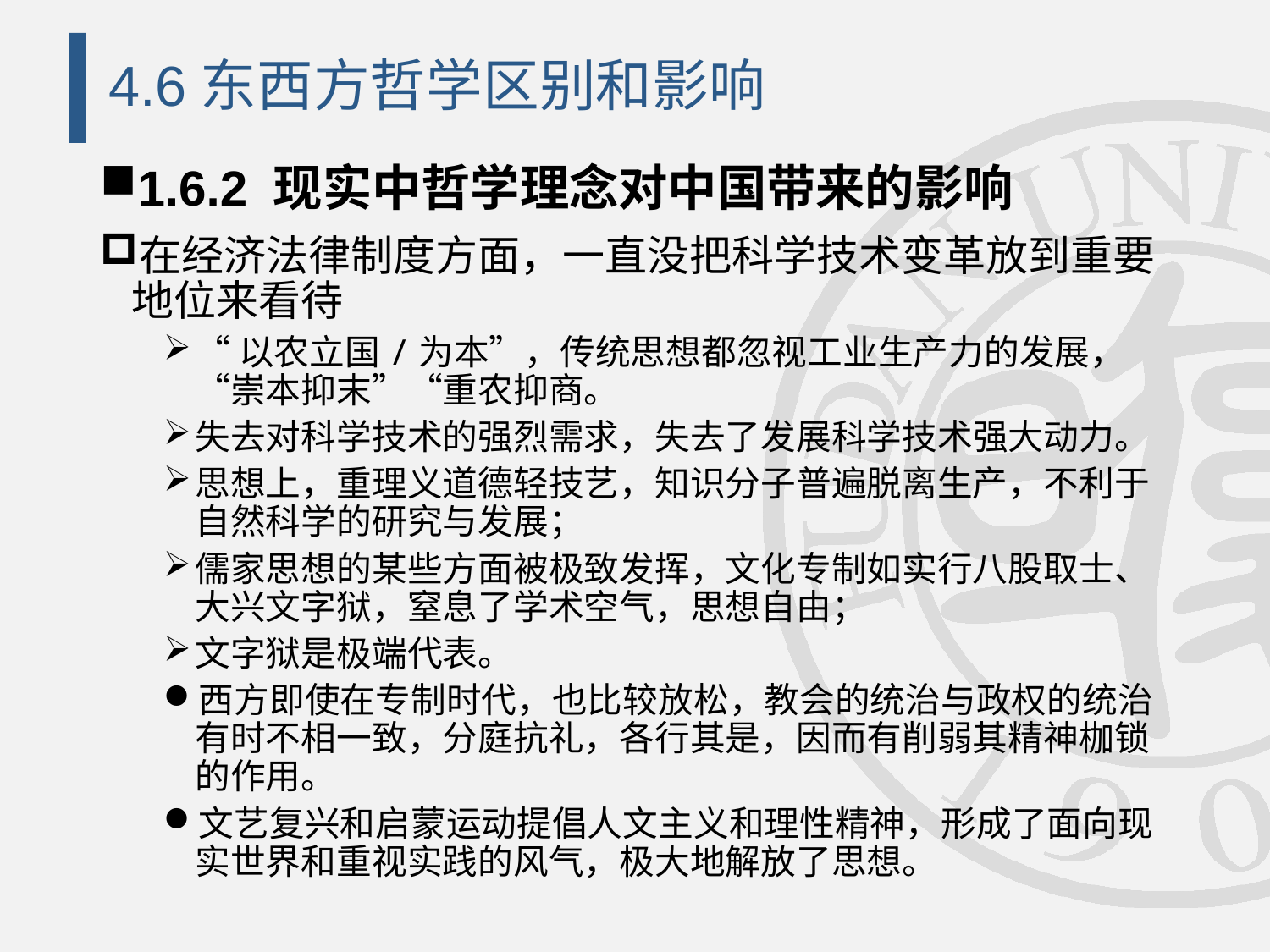

# 4.6东西方哲学区别和影响
1.6.2 现实中哲学理念对中国带来的影响
在经济法律制度方面，一直没把科学技术变革放到重要地位来看待
“以农立国/为本”，传统思想都忽视工业生产力的发展， “崇本抑末”“重农抑商。
失去对科学技术的强烈需求，失去了发展科学技术强大动力。
思想上，重理义道德轻技艺，知识分子普遍脱离生产，不利于自然科学的研究与发展；
儒家思想的某些方面被极致发挥，文化专制如实行八股取士、大兴文字狱，窒息了学术空气，思想自由；
文字狱是极端代表。
西方即使在专制时代，也比较放松，教会的统治与政权的统治有时不相一致，分庭抗礼，各行其是，因而有削弱其精神枷锁的作用。
文艺复兴和启蒙运动提倡人文主义和理性精神，形成了面向现实世界和重视实践的风气，极大地解放了思想。